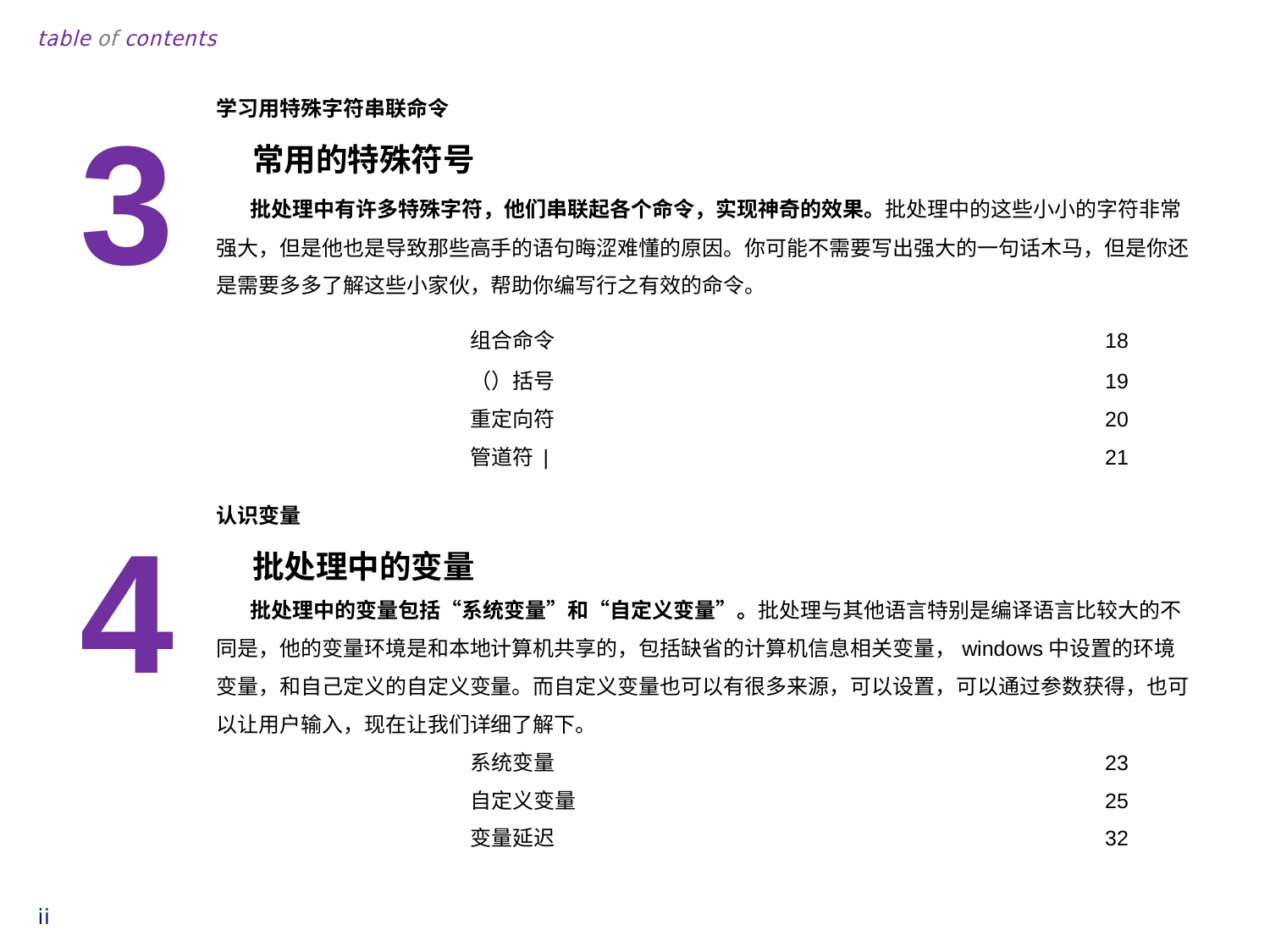

table of contents
学习用特殊字符串联命令
    常用的特殊符号
     批处理中有许多特殊字符，他们串联起各个命令，实现神奇的效果。批处理中的这些小小的字符非常强大，但是他也是导致那些高手的语句晦涩难懂的原因。你可能不需要写出强大的一句话木马，但是你还是需要多多了解这些小家伙，帮助你编写行之有效的命令。
		组合命令					18
		（）括号					19
		重定向符					20
		管道符 |					21
3
认识变量
    批处理中的变量
      批处理中的变量包括“系统变量”和“自定义变量”。批处理与其他语言特别是编译语言比较大的不同是，他的变量环境是和本地计算机共享的，包括缺省的计算机信息相关变量，windows中设置的环境变量，和自己定义的自定义变量。而自定义变量也可以有很多来源，可以设置，可以通过参数获得，也可以让用户输入，现在让我们详细了解下。
		系统变量					23
		自定义变量					25
		变量延迟					32
4
ii